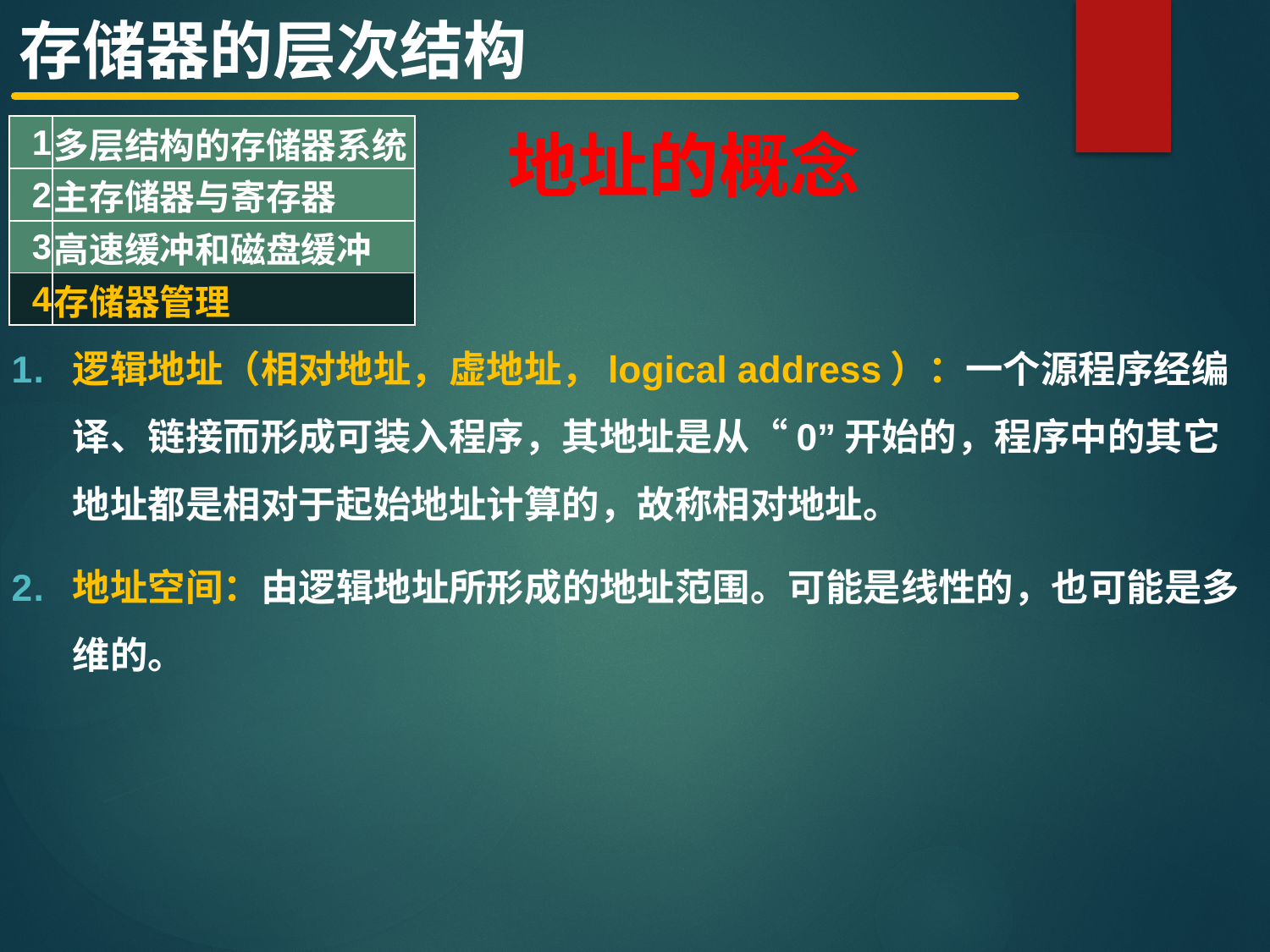

存储器的层次结构
# 地址的概念
| 1 | 多层结构的存储器系统 |
| --- | --- |
| 2 | 主存储器与寄存器 |
| 3 | 高速缓冲和磁盘缓冲 |
| 4 | 存储器管理 |
逻辑地址（相对地址，虚地址，logical address）：一个源程序经编译、链接而形成可装入程序，其地址是从“0”开始的，程序中的其它地址都是相对于起始地址计算的，故称相对地址。
地址空间：由逻辑地址所形成的地址范围。可能是线性的，也可能是多维的。